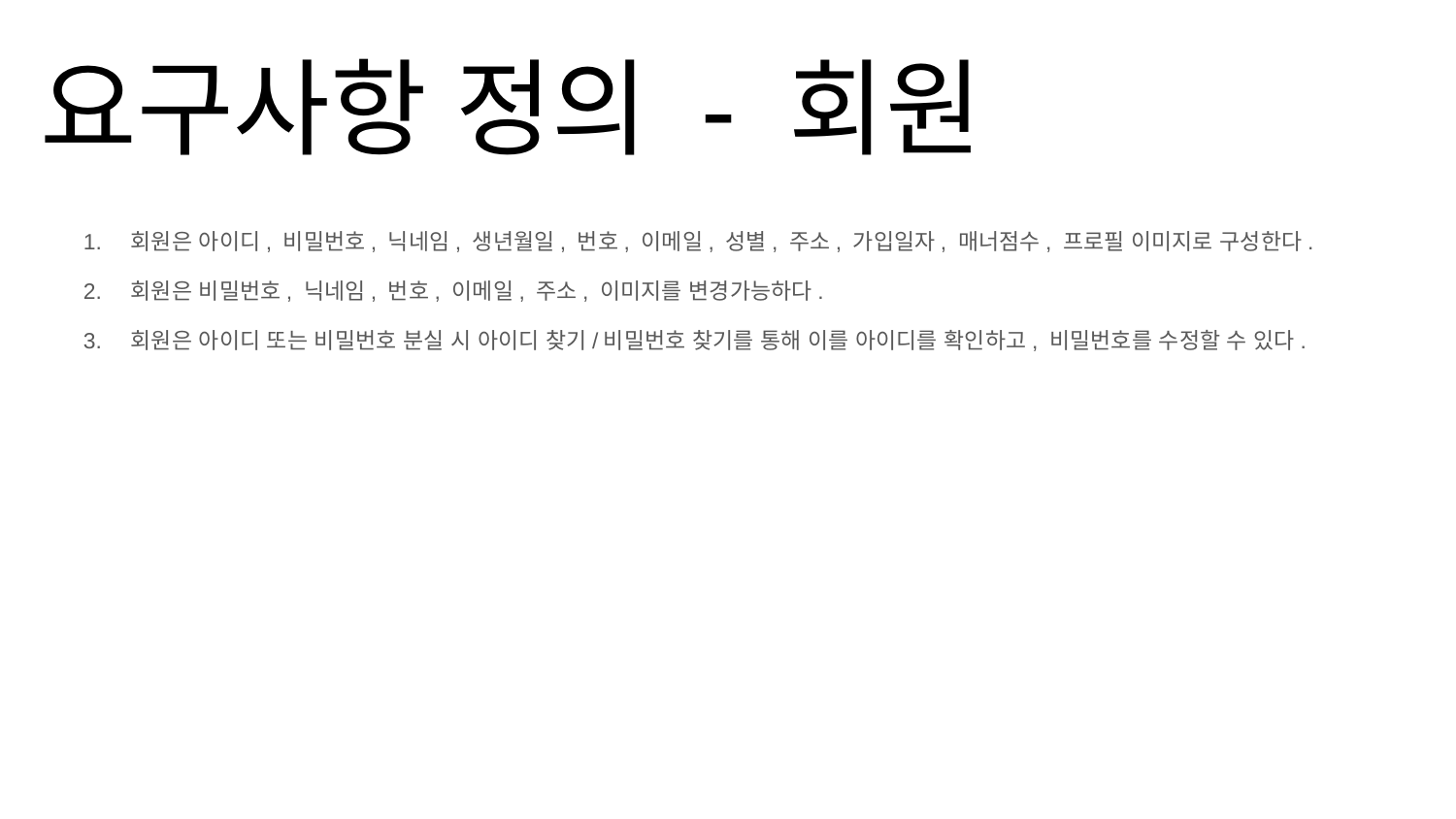

# 요구사항 정의 - 회원
회원은 아이디, 비밀번호, 닉네임, 생년월일, 번호, 이메일, 성별, 주소, 가입일자, 매너점수, 프로필 이미지로 구성한다.

회원은 비밀번호, 닉네임, 번호, 이메일, 주소, 이미지를 변경가능하다.

회원은 아이디 또는 비밀번호 분실 시 아이디 찾기/비밀번호 찾기를 통해 이를 아이디를 확인하고, 비밀번호를 수정할 수 있다.